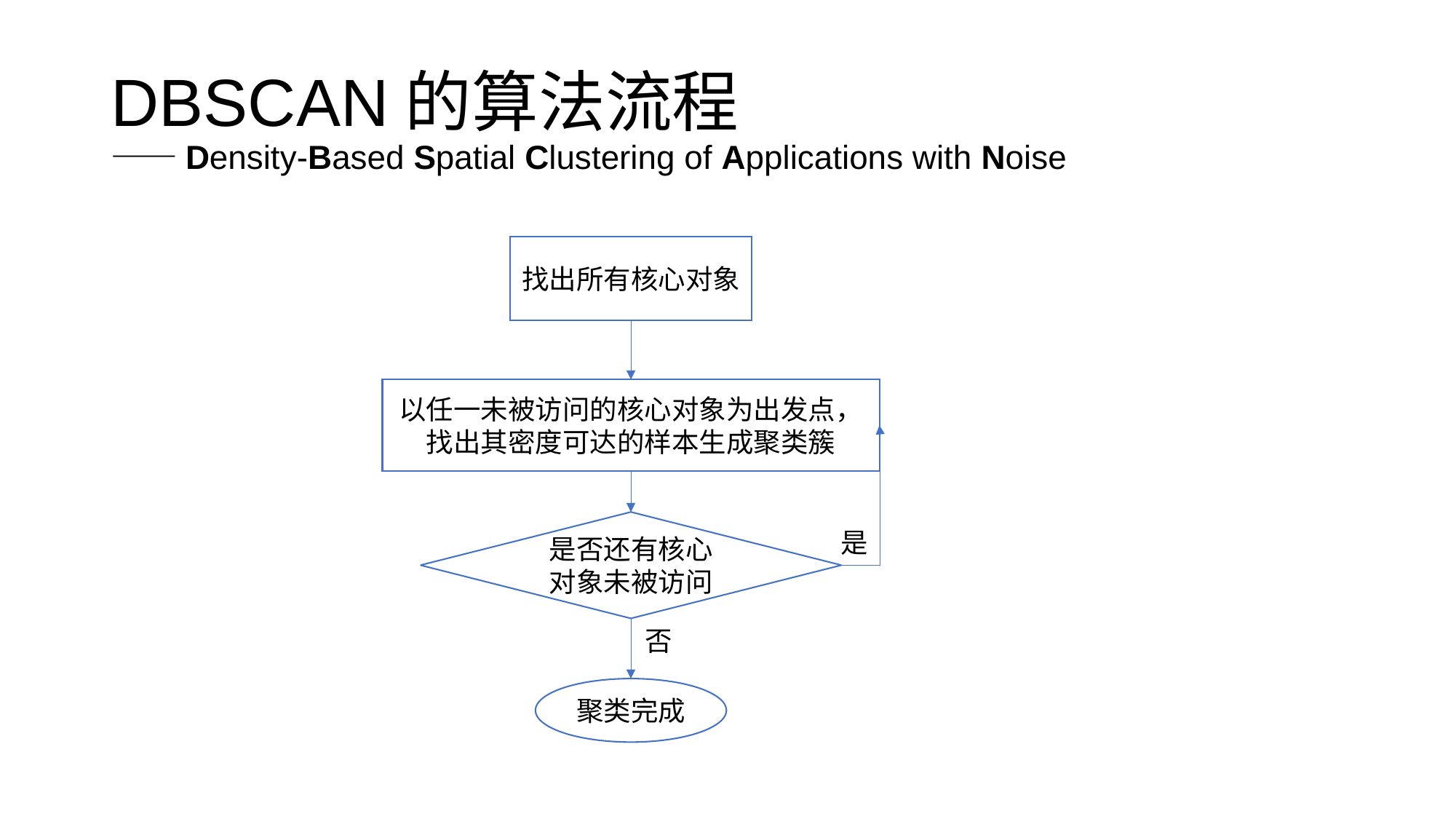

# DBSCAN的算法流程 ——Density-Based Spatial Clustering of Applications with Noise
找出所有核心对象
以任一未被访问的核心对象为出发点，
找出其密度可达的样本生成聚类簇
是否还有核心对象未被访问
是
否
聚类完成